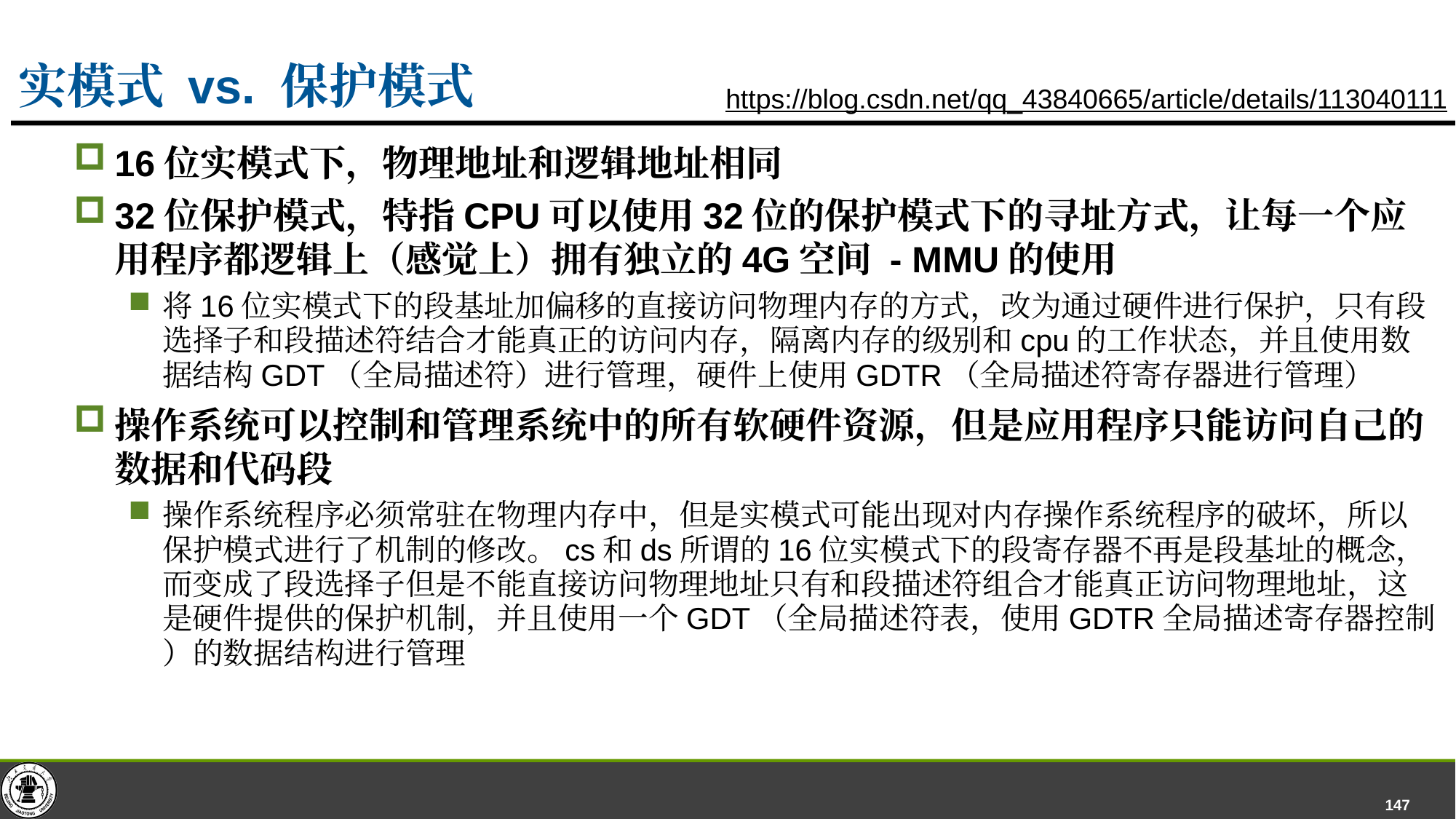

# 实模式 vs. 保护模式
https://blog.csdn.net/qq_43840665/article/details/113040111
16位实模式下，物理地址和逻辑地址相同
32位保护模式，特指CPU可以使用32位的保护模式下的寻址方式，让每一个应用程序都逻辑上（感觉上）拥有独立的4G空间 - MMU的使用
将16位实模式下的段基址加偏移的直接访问物理内存的方式，改为通过硬件进行保护，只有段选择子和段描述符结合才能真正的访问内存，隔离内存的级别和cpu的工作状态，并且使用数据结构GDT（全局描述符）进行管理，硬件上使用GDTR（全局描述符寄存器进行管理）
操作系统可以控制和管理系统中的所有软硬件资源，但是应用程序只能访问自己的数据和代码段
操作系统程序必须常驻在物理内存中，但是实模式可能出现对内存操作系统程序的破坏，所以保护模式进行了机制的修改。cs和ds所谓的16位实模式下的段寄存器不再是段基址的概念，而变成了段选择子但是不能直接访问物理地址只有和段描述符组合才能真正访问物理地址，这是硬件提供的保护机制，并且使用一个GDT（全局描述符表，使用GDTR全局描述寄存器控制 ）的数据结构进行管理